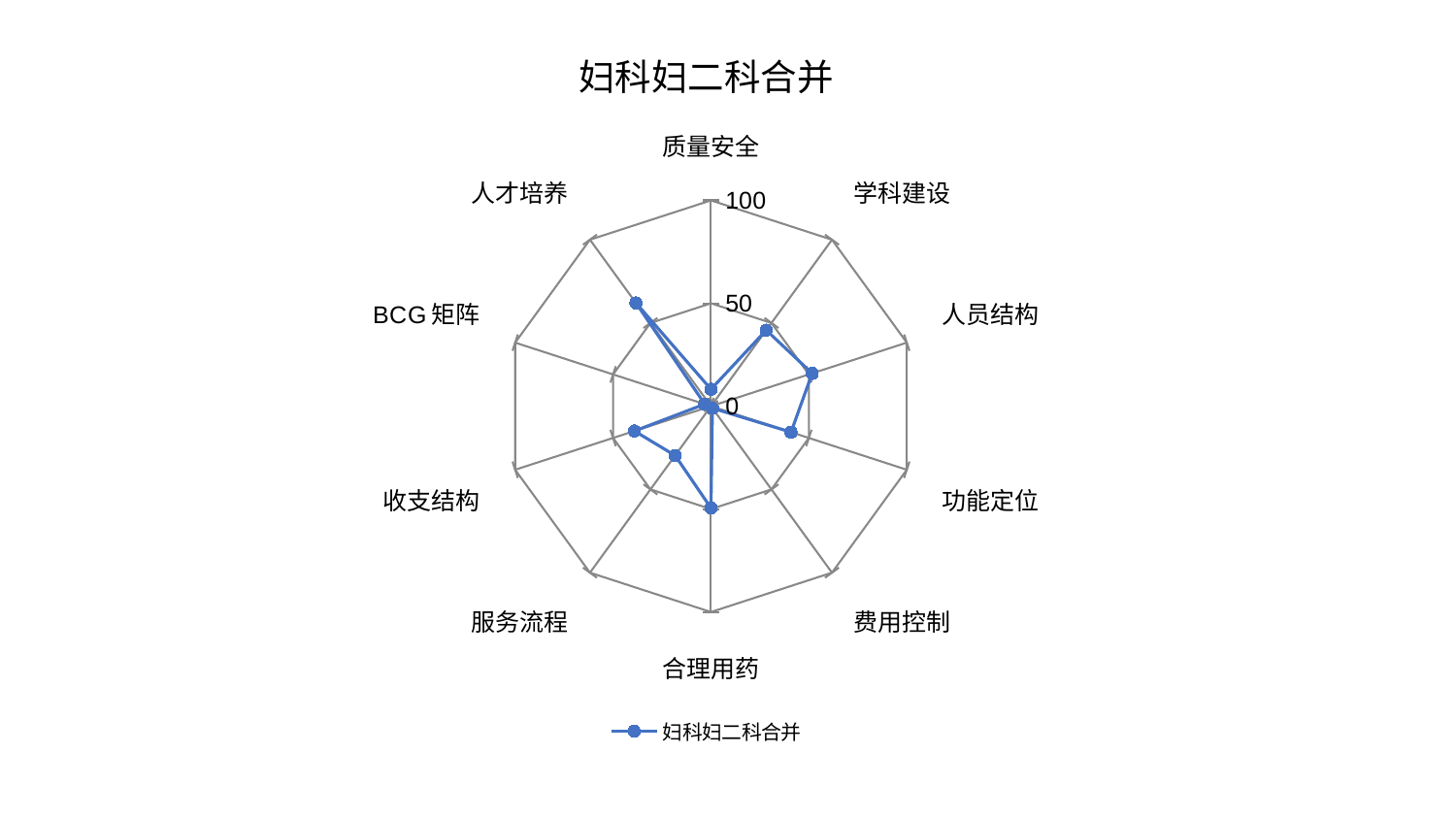

### Chart: 妇科妇二科合并

| Category | 妇科妇二科合并 |
|---|---|
| 质量安全 | 8.202804215906838 |
| 学科建设 | 45.67772517827559 |
| 人员结构 | 51.67757529782434 |
| 功能定位 | 40.896326459527096 |
| 费用控制 | 1.214243429349208 |
| 合理用药 | 49.4978744208022 |
| 服务流程 | 29.648450058871095 |
| 收支结构 | 39.091660752357306 |
| BCG矩阵 | 3.167258928705033 |
| 人才培养 | 62.02278104706892 |
94